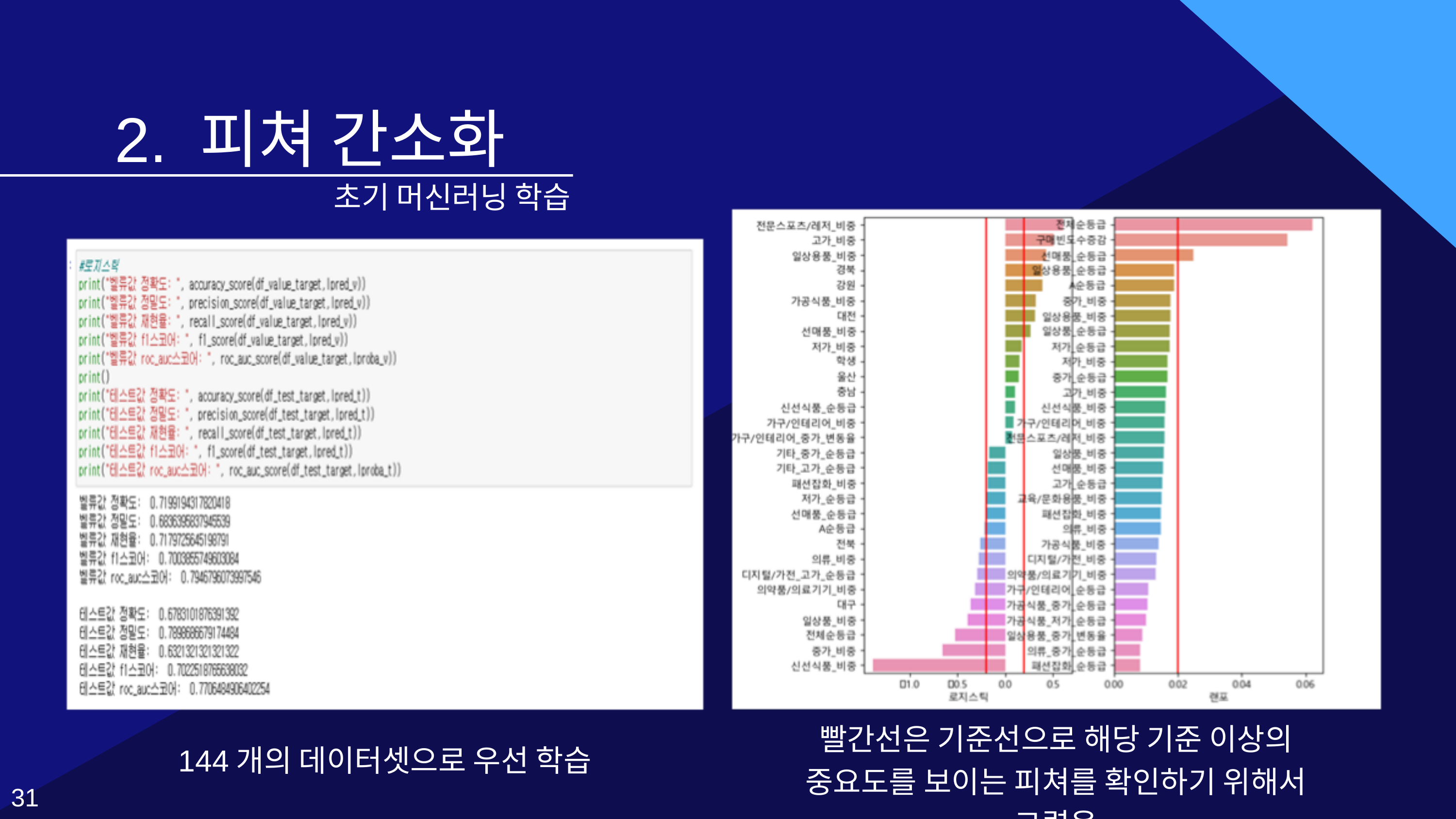

2. 피쳐 간소화
초기 머신러닝 학습

빨간선은 기준선으로 해당 기준 이상의 중요도를 보이는 피쳐를 확인하기 위해서 그렸음
144개의 데이터셋으로 우선 학습
31